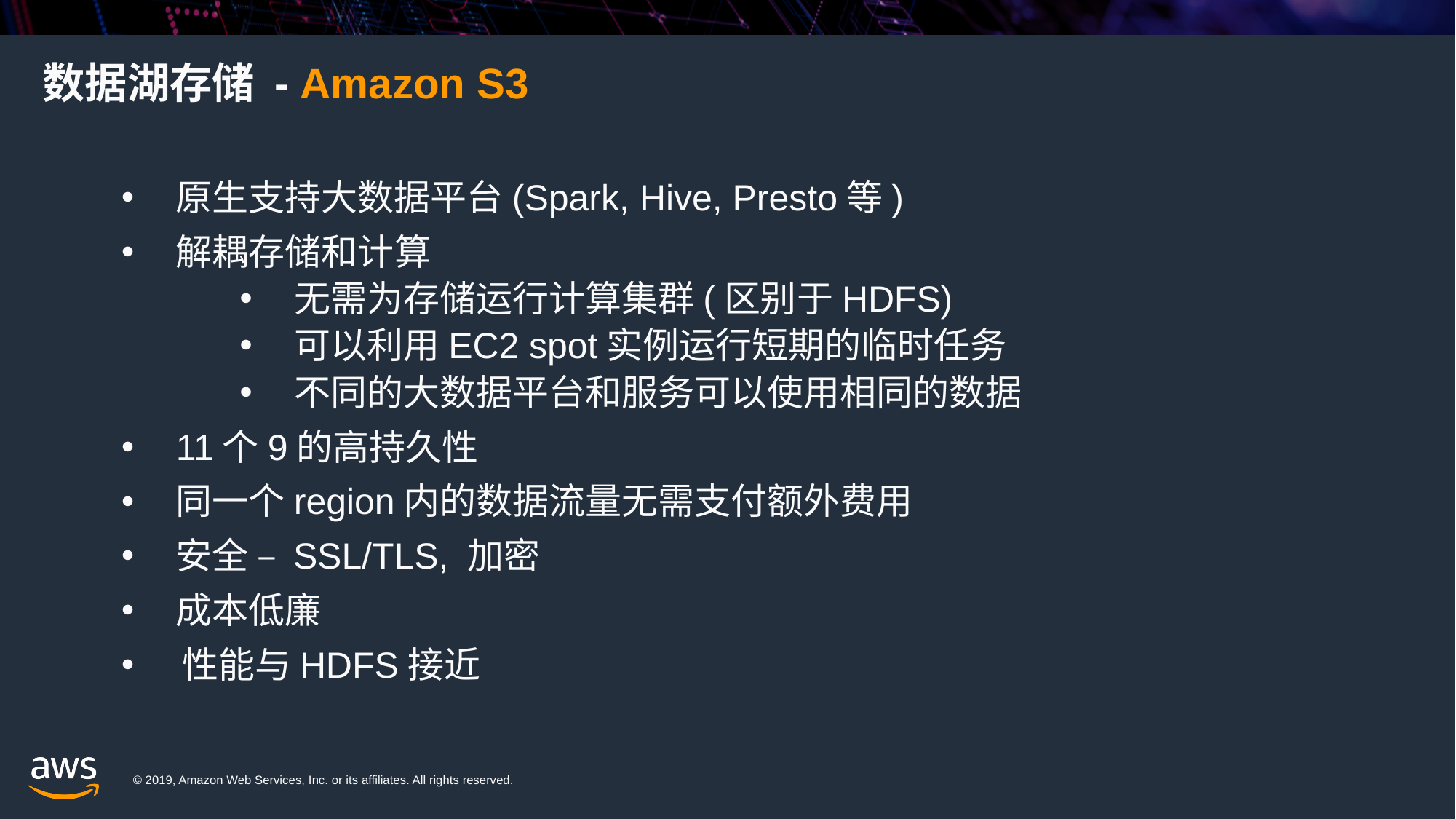

# 数据湖存储 - Amazon S3
原生支持大数据平台(Spark, Hive, Presto等)
解耦存储和计算
无需为存储运行计算集群(区别于HDFS)
可以利用EC2 spot实例运行短期的临时任务
不同的大数据平台和服务可以使用相同的数据
11个9的高持久性
同一个region内的数据流量无需支付额外费用
安全 – SSL/TLS, 加密
成本低廉
   性能与HDFS接近